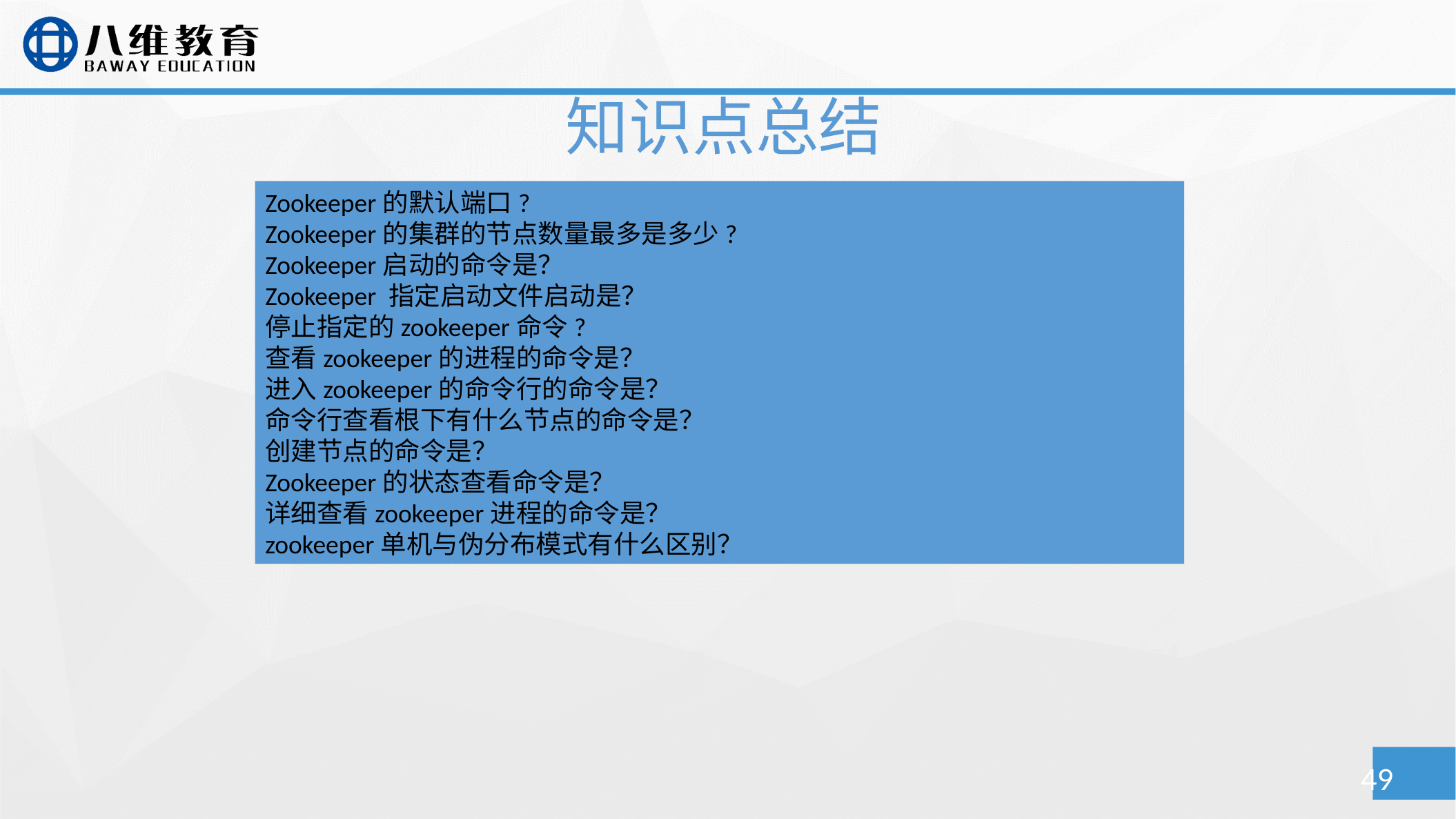

知识点总结
Zookeeper的默认端口?
Zookeeper的集群的节点数量最多是多少?
Zookeeper启动的命令是？
Zookeeper 指定启动文件启动是？
停止指定的zookeeper命令?
查看zookeeper的进程的命令是？
进入zookeeper的命令行的命令是？
命令行查看根下有什么节点的命令是？
创建节点的命令是？
Zookeeper的状态查看命令是？
详细查看zookeeper进程的命令是？
zookeeper单机与伪分布模式有什么区别？